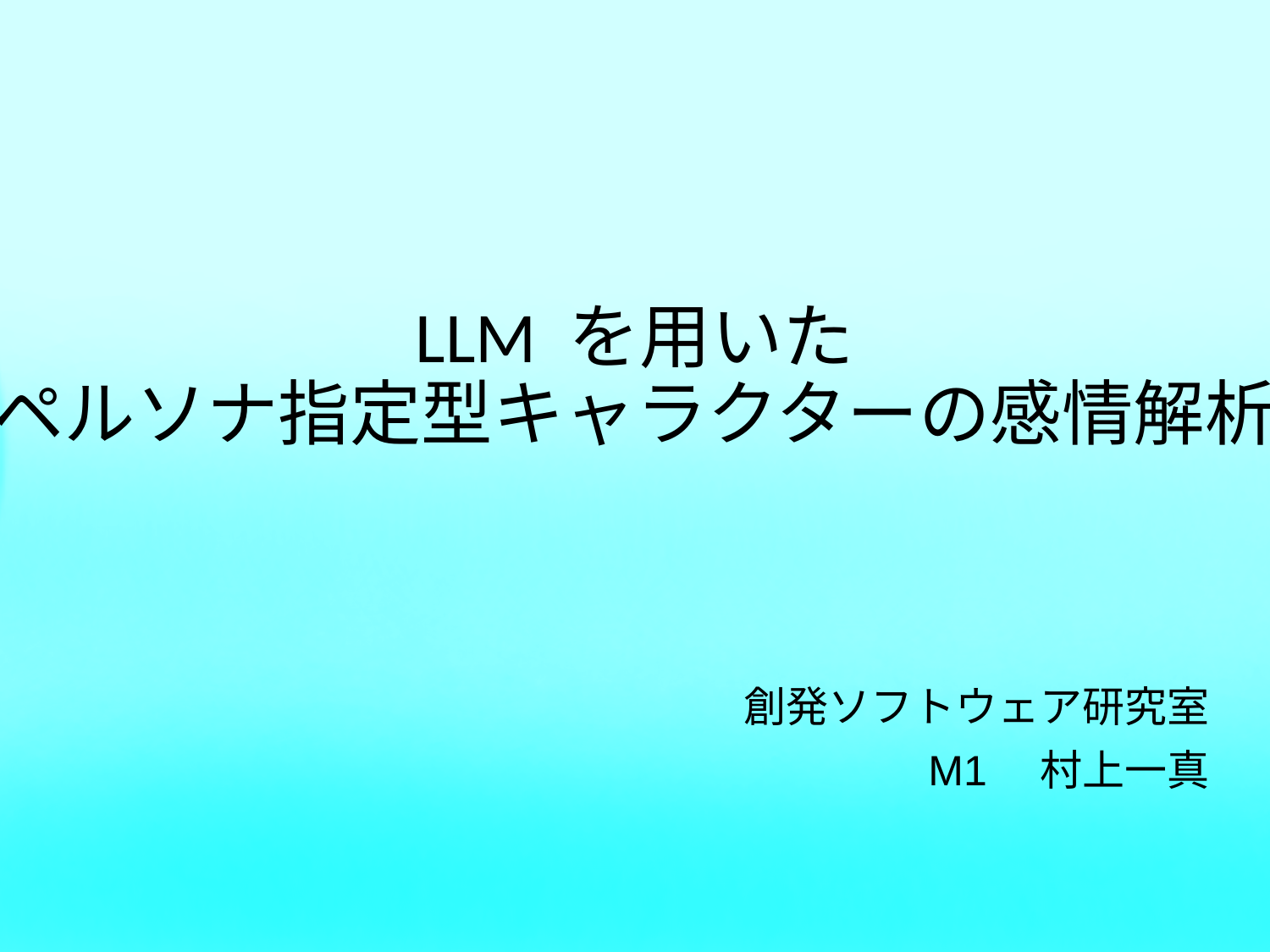

# LLM を用いた ペルソナ指定型キャラクターの感情解析
創発ソフトウェア研究室
M1　村上一真